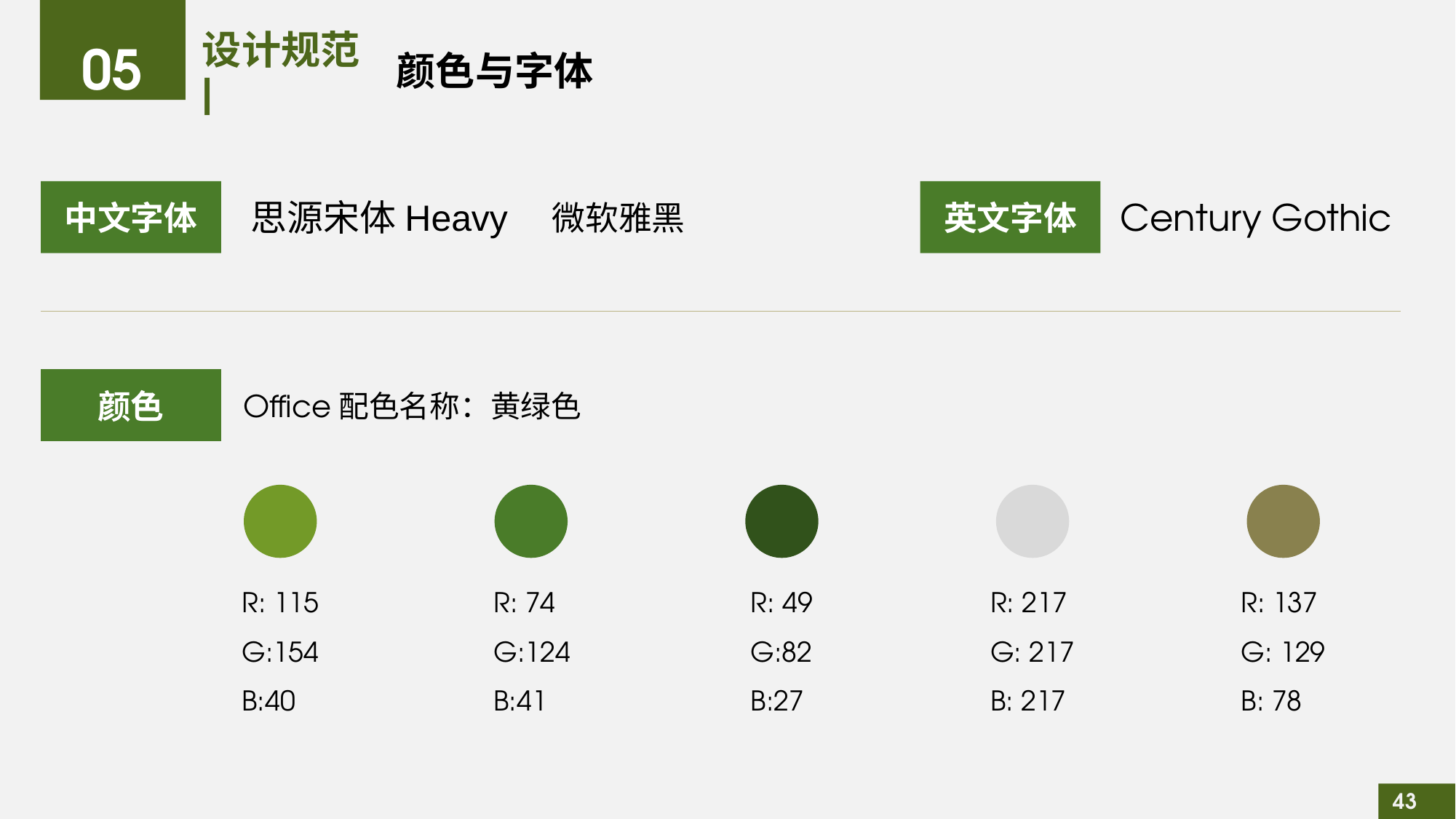

05
# 设计规范 |
颜色与字体
中文字体
英文字体
思源宋体Heavy
Century Gothic
微软雅黑
颜色
Office配色名称：黄绿色

R: 115
G:154
B:40
R: 74
G:124
B:41
R: 49
G:82
B:27
R: 217
G: 217
B: 217
R: 137
G: 129
B: 78